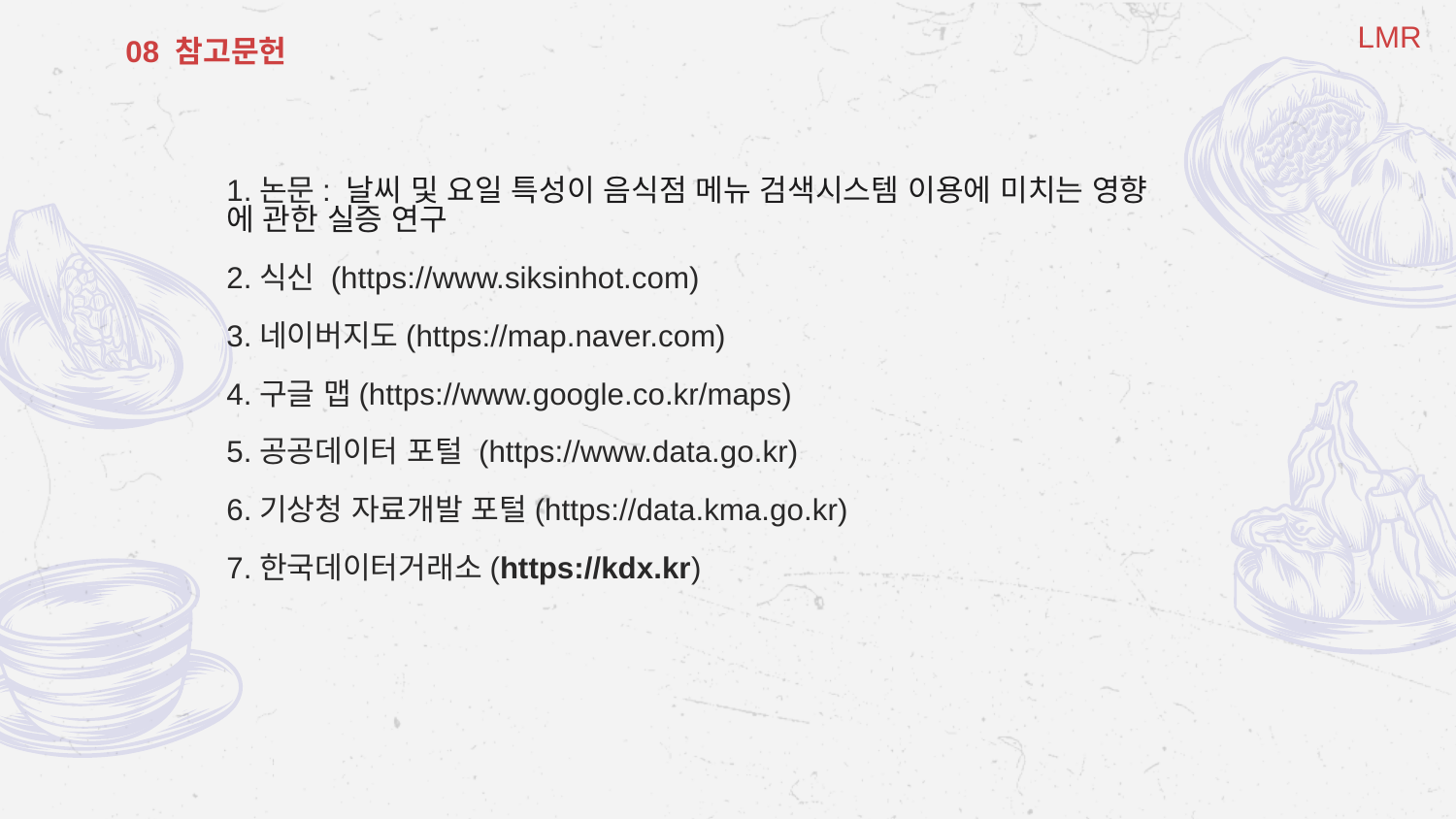

LMR
08 참고문헌
1.논문: 날씨 및 요일 특성이 음식점 메뉴 검색시스템 이용에 미치는 영향
에 관한 실증 연구

2.식신 (https://www.siksinhot.com)

3.네이버지도(https://map.naver.com)

4.구글 맵(https://www.google.co.kr/maps)

5.공공데이터 포털 (https://www.data.go.kr)

6.기상청 자료개발 포털(https://data.kma.go.kr)

7.한국데이터거래소(https://kdx.kr)